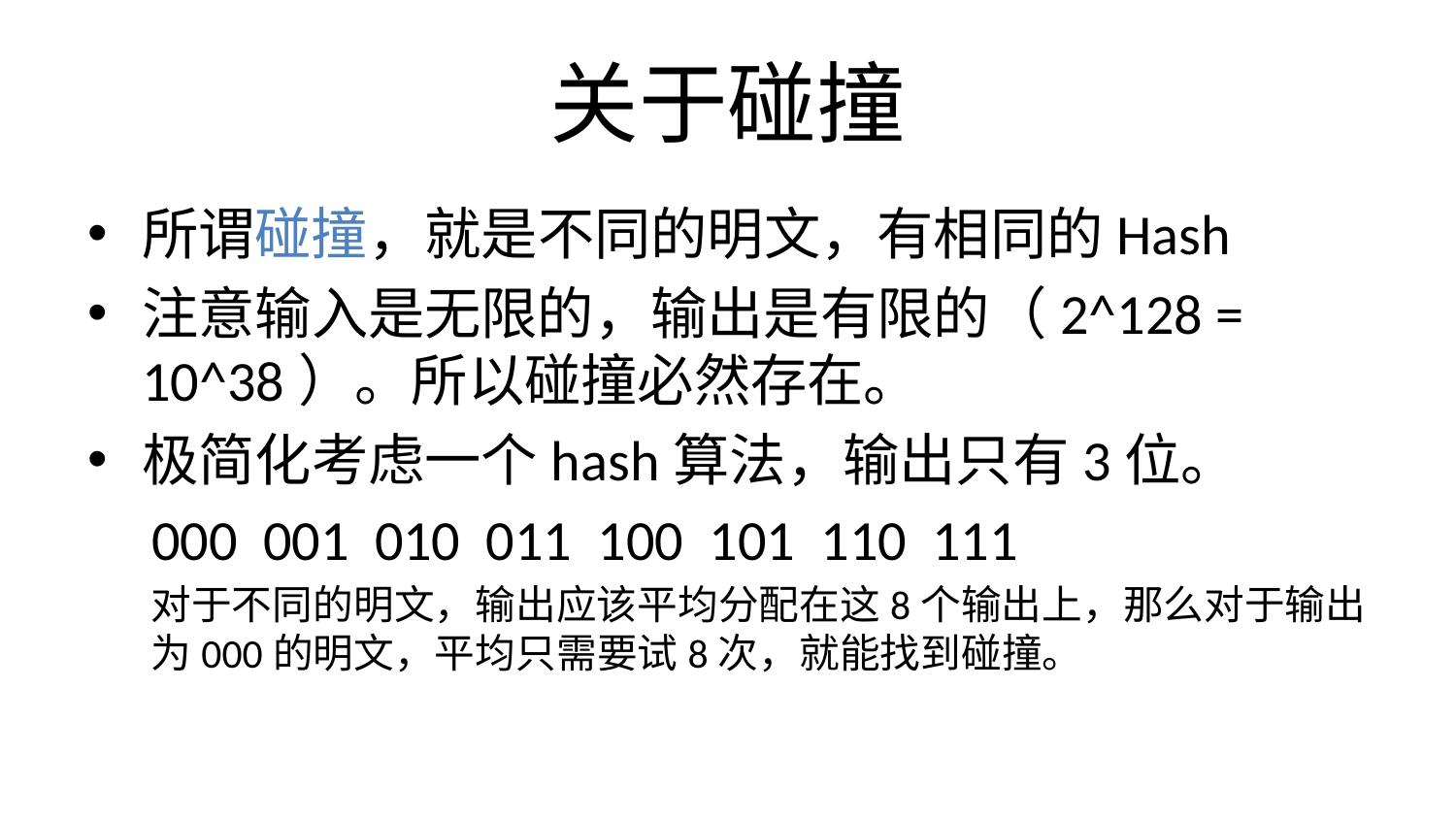

# 关于碰撞
所谓碰撞，就是不同的明文，有相同的Hash
注意输入是无限的，输出是有限的（2^128 = 10^38）。所以碰撞必然存在。
极简化考虑一个hash算法，输出只有3位。
     000  001  010  011  100  101  110  111
对于不同的明文，输出应该平均分配在这8个输出上，那么对于输出为000的明文，平均只需要试8次，就能找到碰撞。